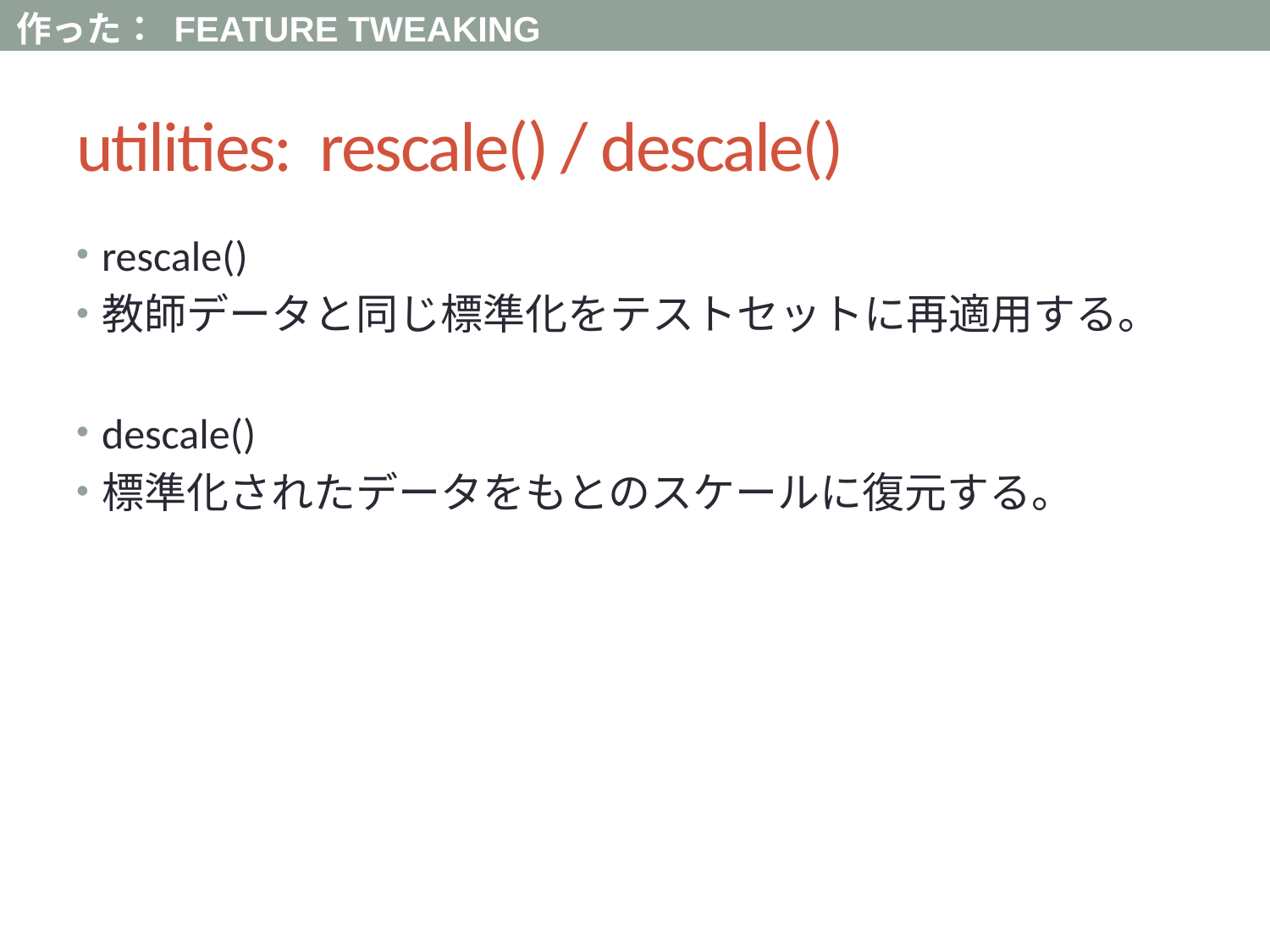

作った： FEATURE TWEAKING
# utilities:  rescale() / descale()
rescale()
教師データと同じ標準化をテストセットに再適用する。

descale()
標準化されたデータをもとのスケールに復元する。